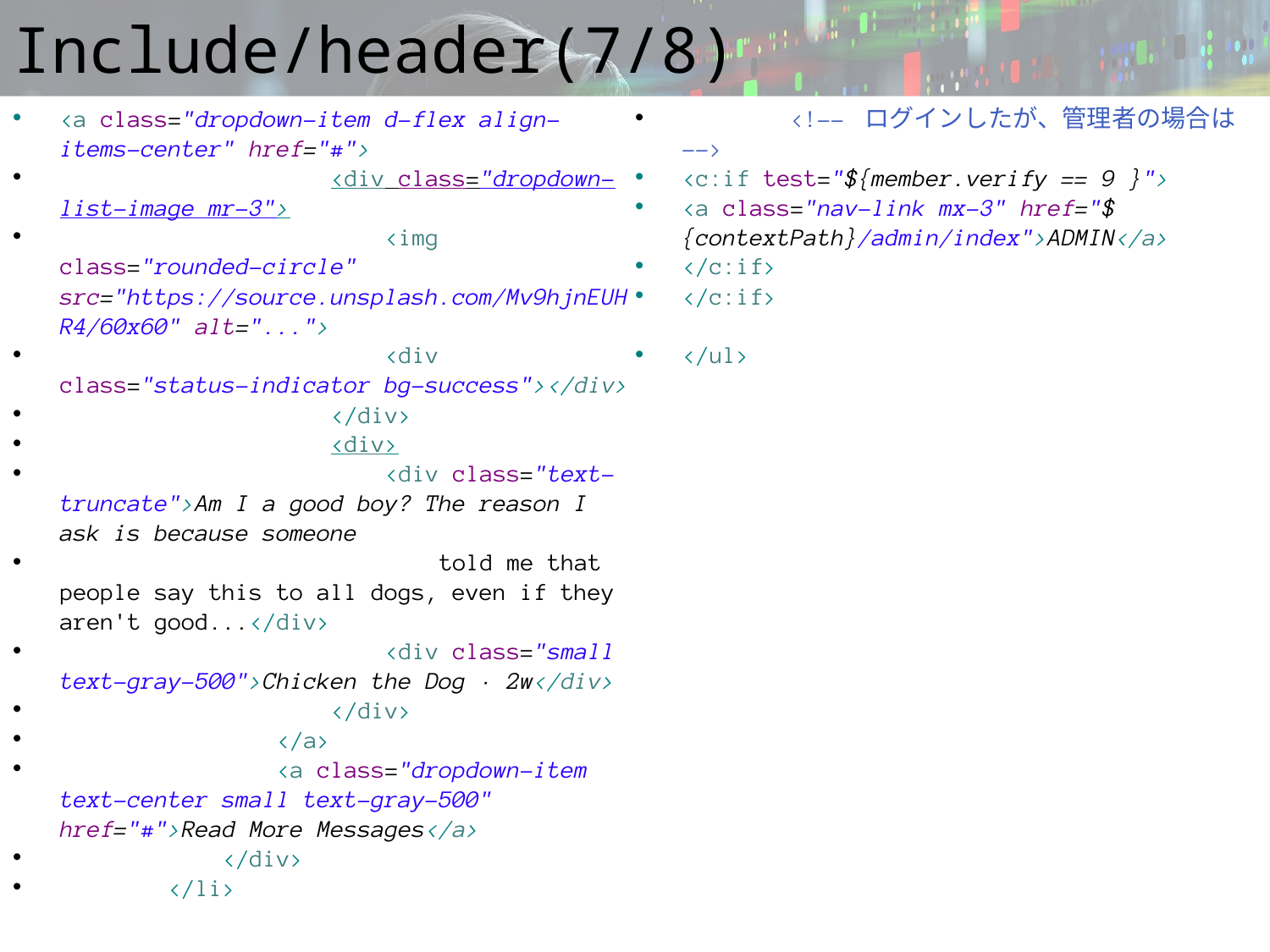

# Include/header(7/8)
<a class="dropdown-item d-flex align-items-center" href="#">
                    <div class="dropdown-list-image mr-3">
                        <img class="rounded-circle" src="https://source.unsplash.com/Mv9hjnEUHR4/60x60" alt="...">
                        <div class="status-indicator bg-success"></div>
                    </div>
                    <div>
                        <div class="text-truncate">Am I a good boy? The reason I ask is because someone
                            told me that people say this to all dogs, even if they aren't good...</div>
                        <div class="small text-gray-500">Chicken the Dog · 2w</div>
                    </div>
                </a>
                <a class="dropdown-item text-center small text-gray-500" href="#">Read More Messages</a>
            </div>
        </li>

        <!-- ログインしたが、管理者の場合は -->
<c:if test="${member.verify == 9 }">
<a class="nav-link mx-3" href="${contextPath}/admin/index">ADMIN</a>
</c:if>
</c:if>

</ul>